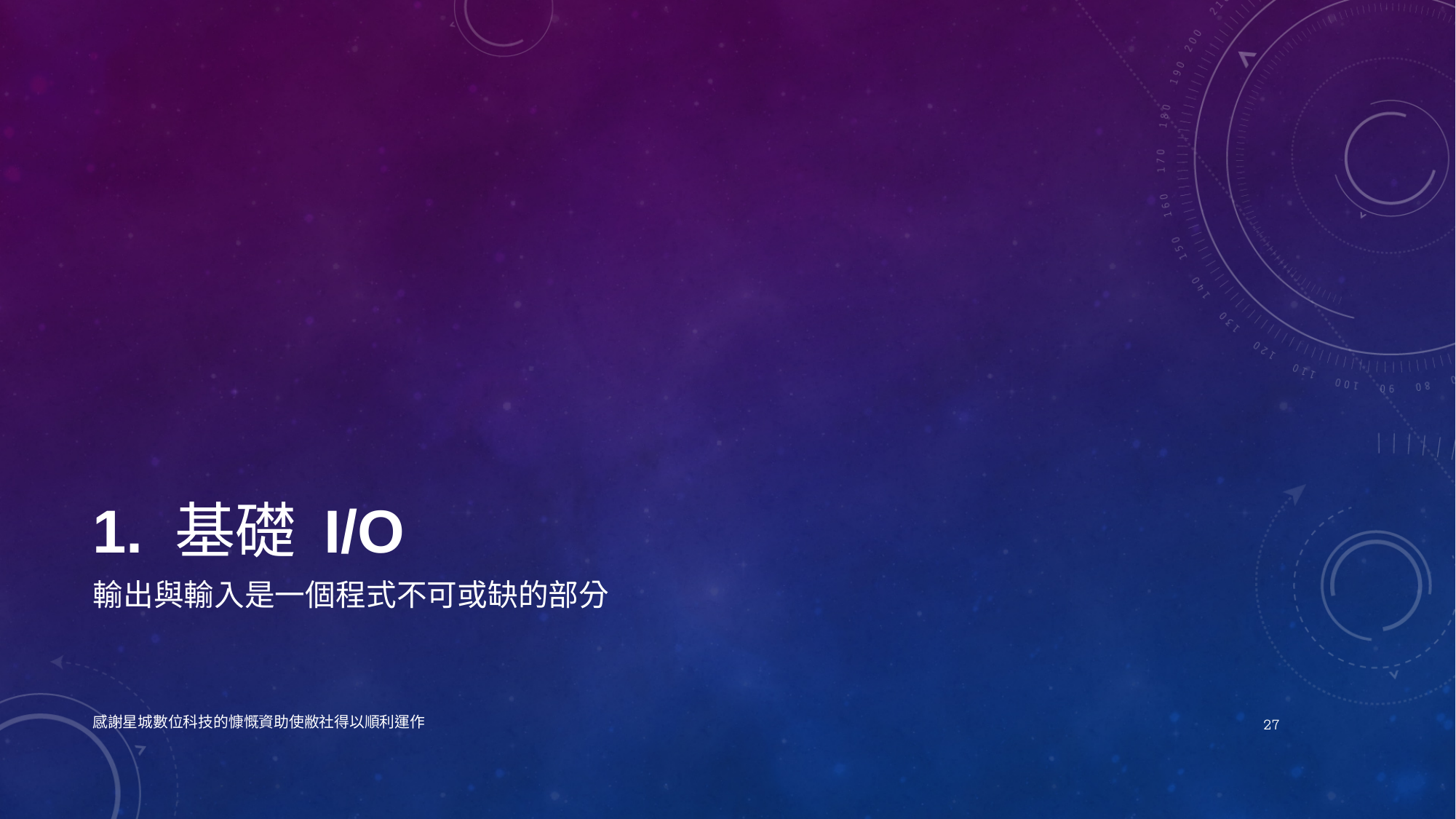

# 1. 基礎 I/O
輸出與輸入是一個程式不可或缺的部分
感謝星城數位科技的慷慨資助使敝社得以順利運作
27